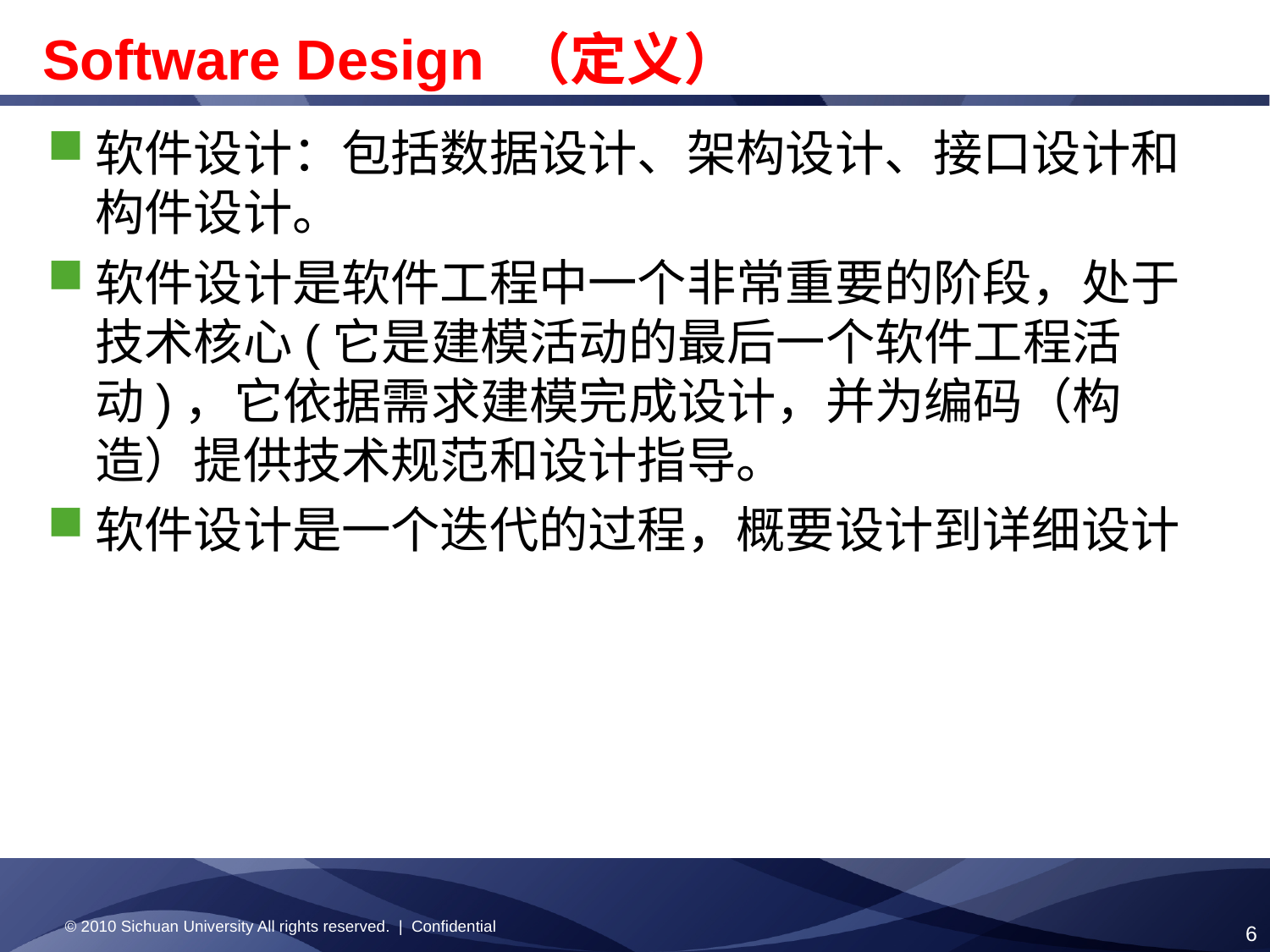

Software Design （定义）
软件设计：包括数据设计、架构设计、接口设计和构件设计。
软件设计是软件工程中一个非常重要的阶段，处于技术核心(它是建模活动的最后一个软件工程活动)，它依据需求建模完成设计，并为编码（构造）提供技术规范和设计指导。
软件设计是一个迭代的过程，概要设计到详细设计
© 2010 Sichuan University All rights reserved.  |  Confidential
6